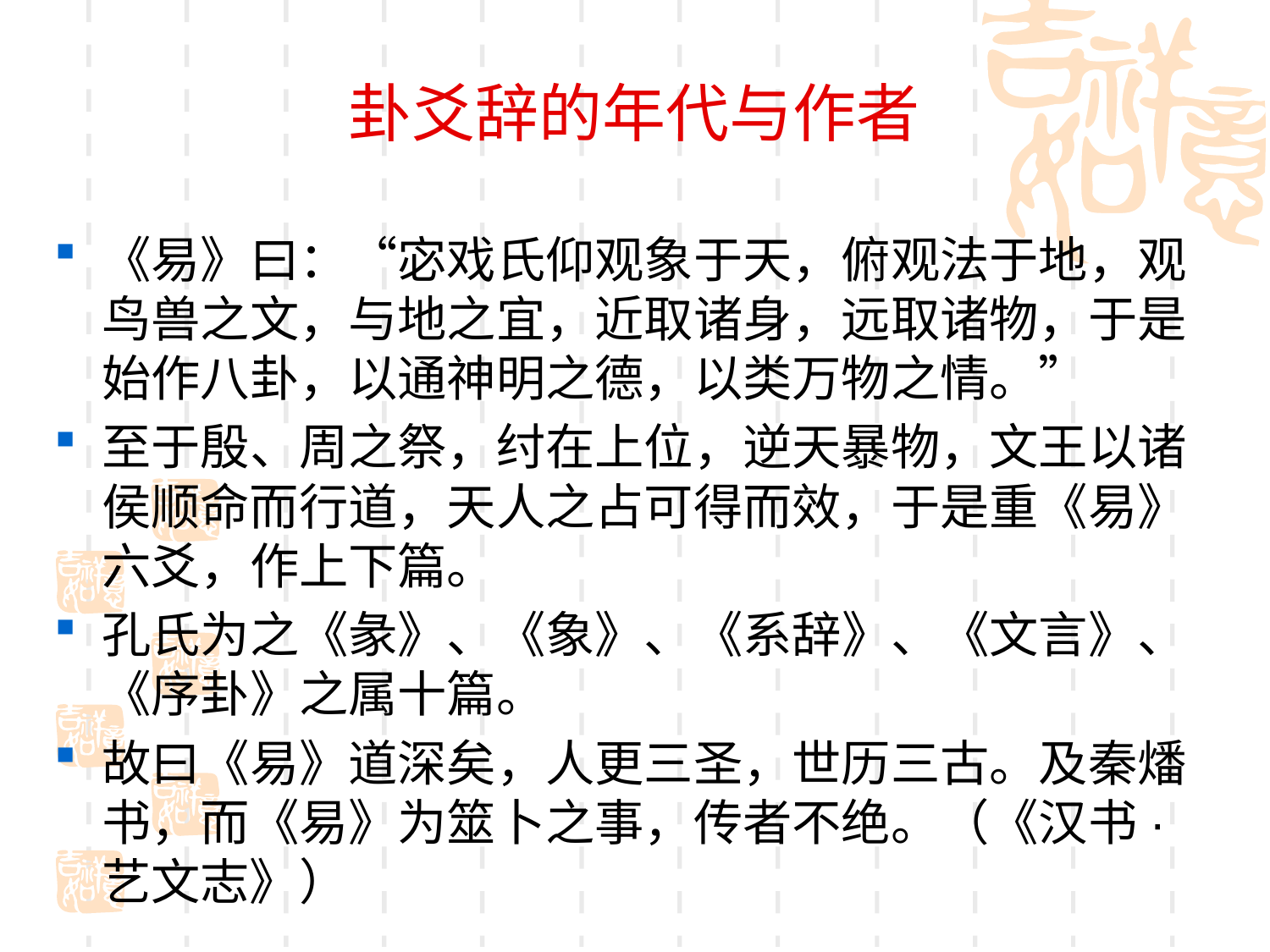

# 卦爻辞的年代与作者
《易》曰：“宓戏氏仰观象于天，俯观法于地，观鸟兽之文，与地之宜，近取诸身，远取诸物，于是始作八卦，以通神明之德，以类万物之情。”
至于殷、周之祭，纣在上位，逆天暴物，文王以诸侯顺命而行道，天人之占可得而效，于是重《易》六爻，作上下篇。
孔氏为之《彖》、《象》、《系辞》、《文言》、《序卦》之属十篇。
故曰《易》道深矣，人更三圣，世历三古。及秦燔书，而《易》为筮卜之事，传者不绝。（《汉书·艺文志》）